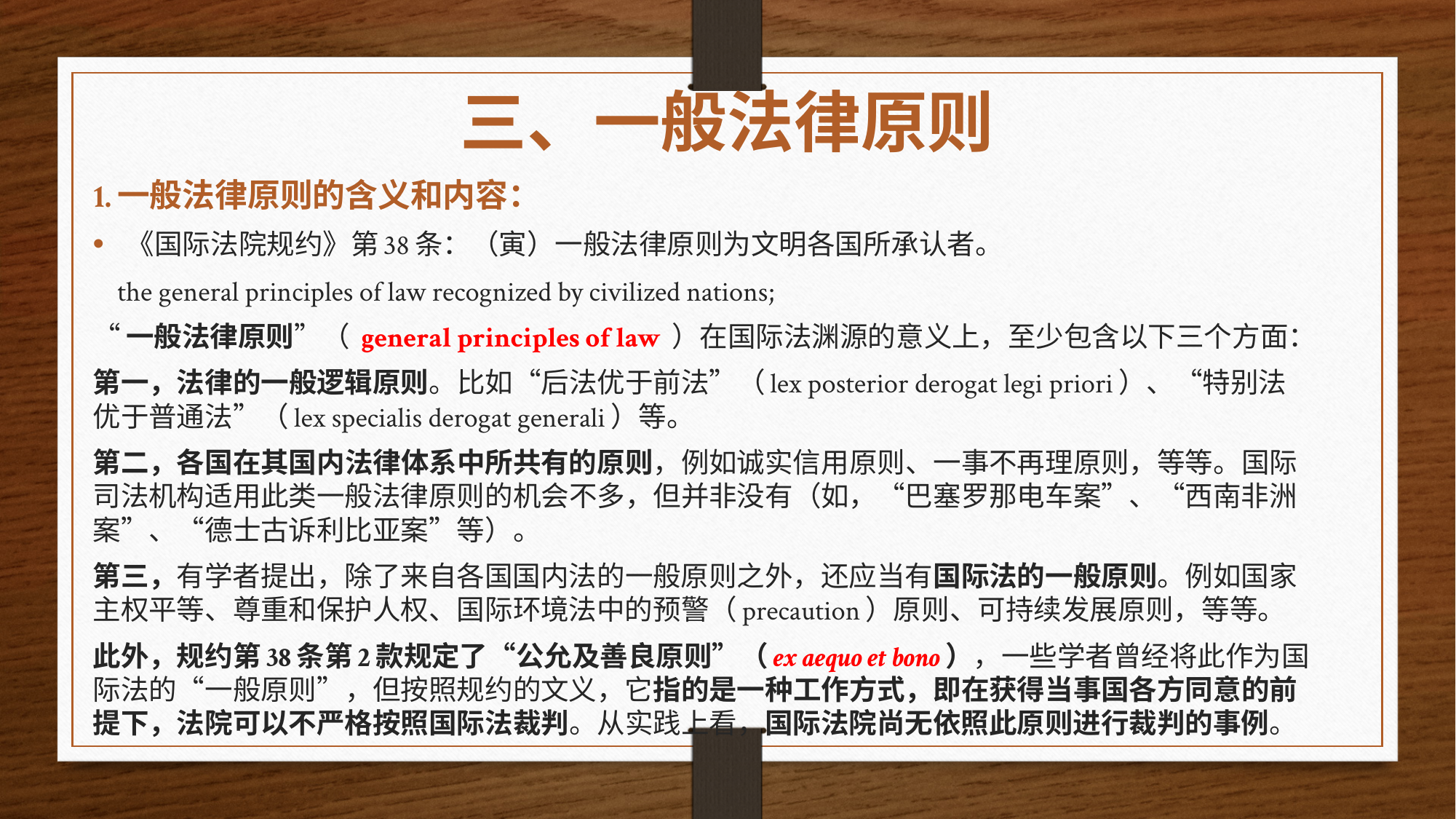

# 三、一般法律原则
1.一般法律原则的含义和内容：
《国际法院规约》第38条：（寅）一般法律原则为文明各国所承认者。
    the general principles of law recognized by civilized nations;
“一般法律原则”（ general principles of law ）在国际法渊源的意义上，至少包含以下三个方面：
第一，法律的一般逻辑原则。比如“后法优于前法”（lex posterior derogat legi priori）、“特别法优于普通法”（lex specialis derogat generali）等。
第二，各国在其国内法律体系中所共有的原则，例如诚实信用原则、一事不再理原则，等等。国际司法机构适用此类一般法律原则的机会不多，但并非没有（如，“巴塞罗那电车案”、“西南非洲案”、“德士古诉利比亚案”等）。
第三，有学者提出，除了来自各国国内法的一般原则之外，还应当有国际法的一般原则。例如国家主权平等、尊重和保护人权、国际环境法中的预警（precaution）原则、可持续发展原则，等等。
此外，规约第38条第2款规定了“公允及善良原则”（ex aequo et bono），一些学者曾经将此作为国际法的“一般原则”，但按照规约的文义，它指的是一种工作方式，即在获得当事国各方同意的前提下，法院可以不严格按照国际法裁判。从实践上看，国际法院尚无依照此原则进行裁判的事例。